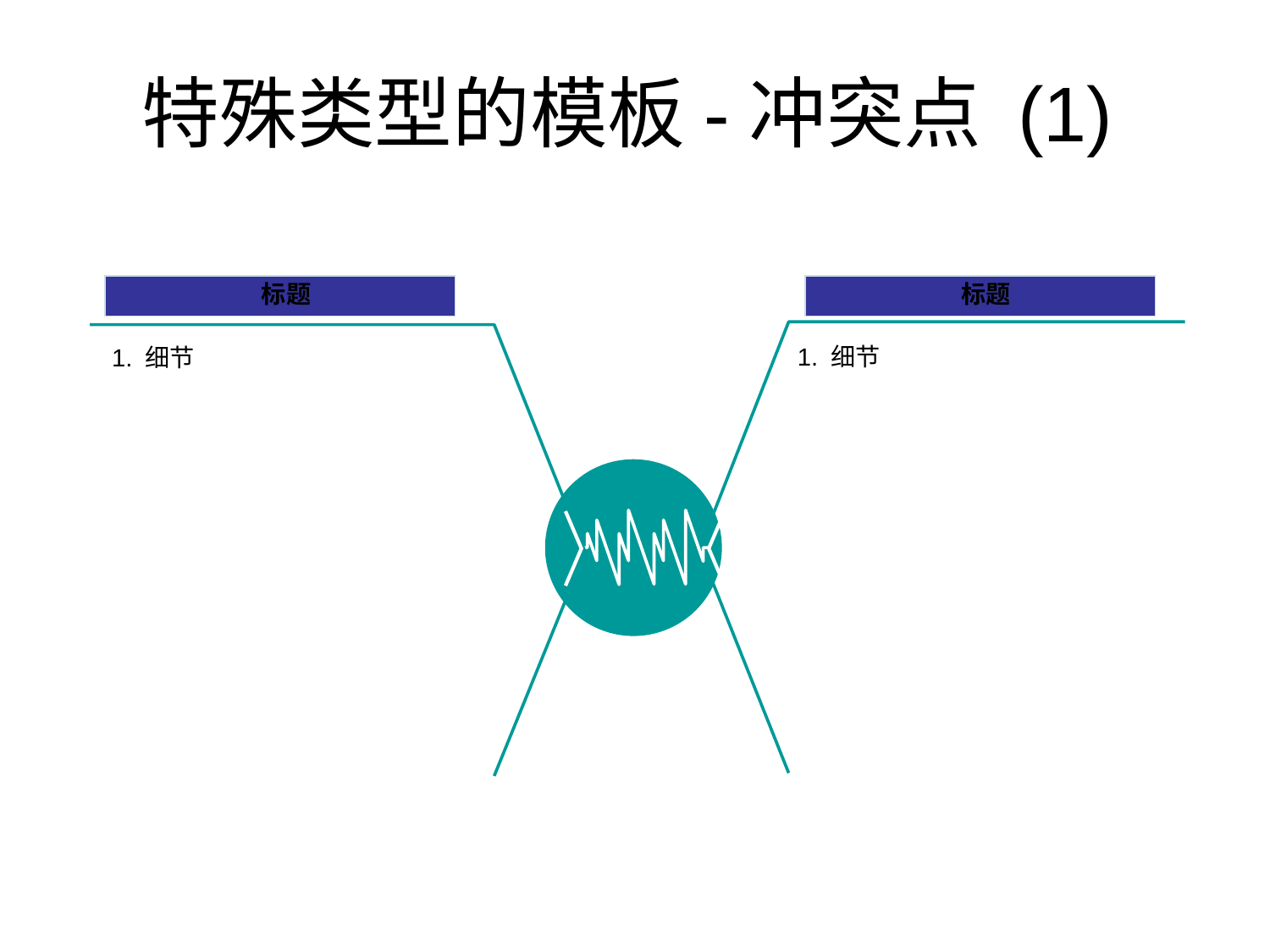

特殊类型的模板-冲突点 (1)
标题
标题

1. 细节
  1. 细节